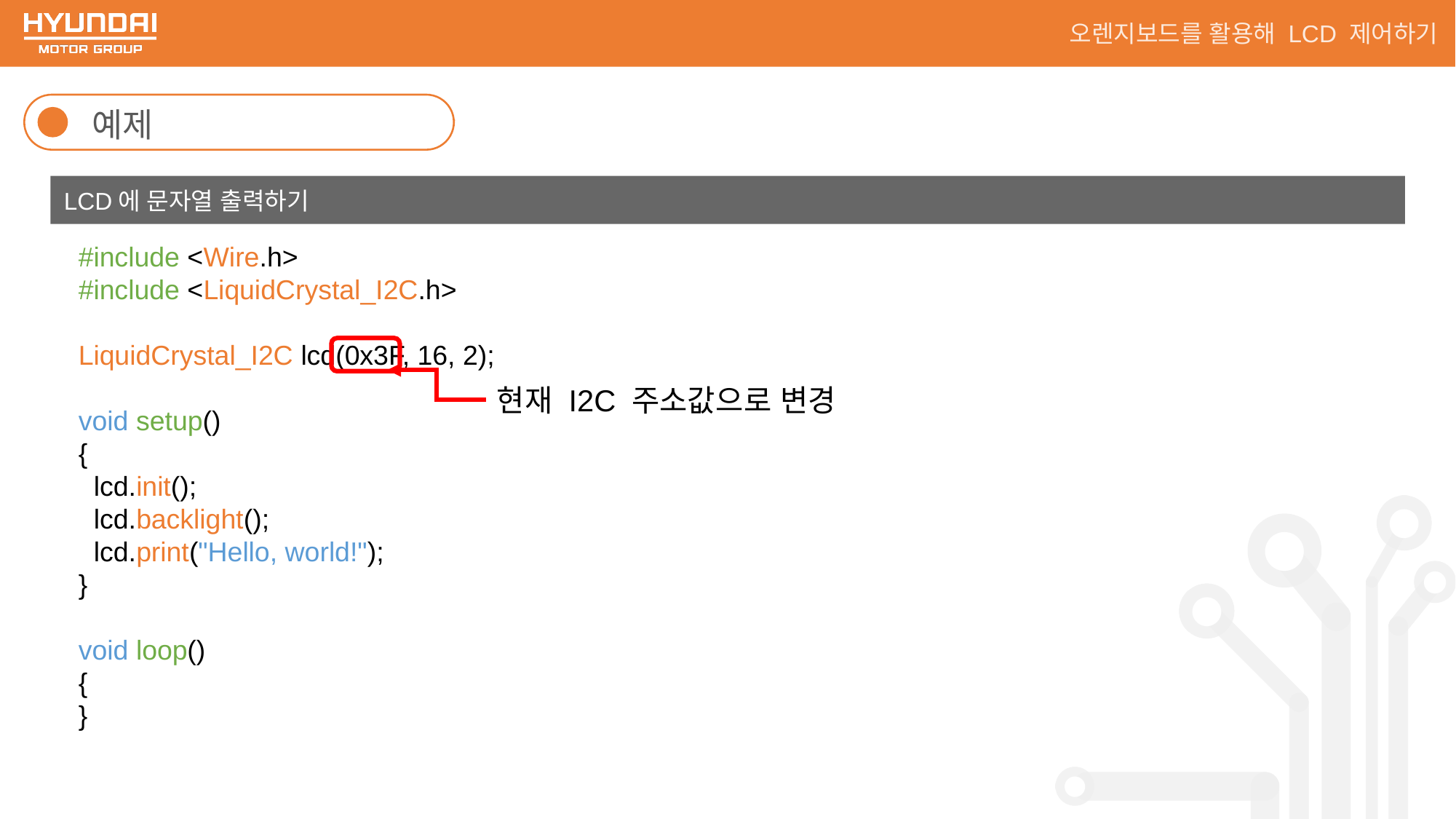

오렌지보드를 활용해 LCD 제어하기
예제

LCD에 문자열 출력하기

#include <Wire.h>
#include <LiquidCrystal_I2C.h>

LiquidCrystal_I2C lcd(0x3F, 16, 2);

void setup()
{
  lcd.init();
  lcd.backlight();
  lcd.print("Hello, world!");
}

void loop()
{
}

현재 I2C 주소값으로 변경